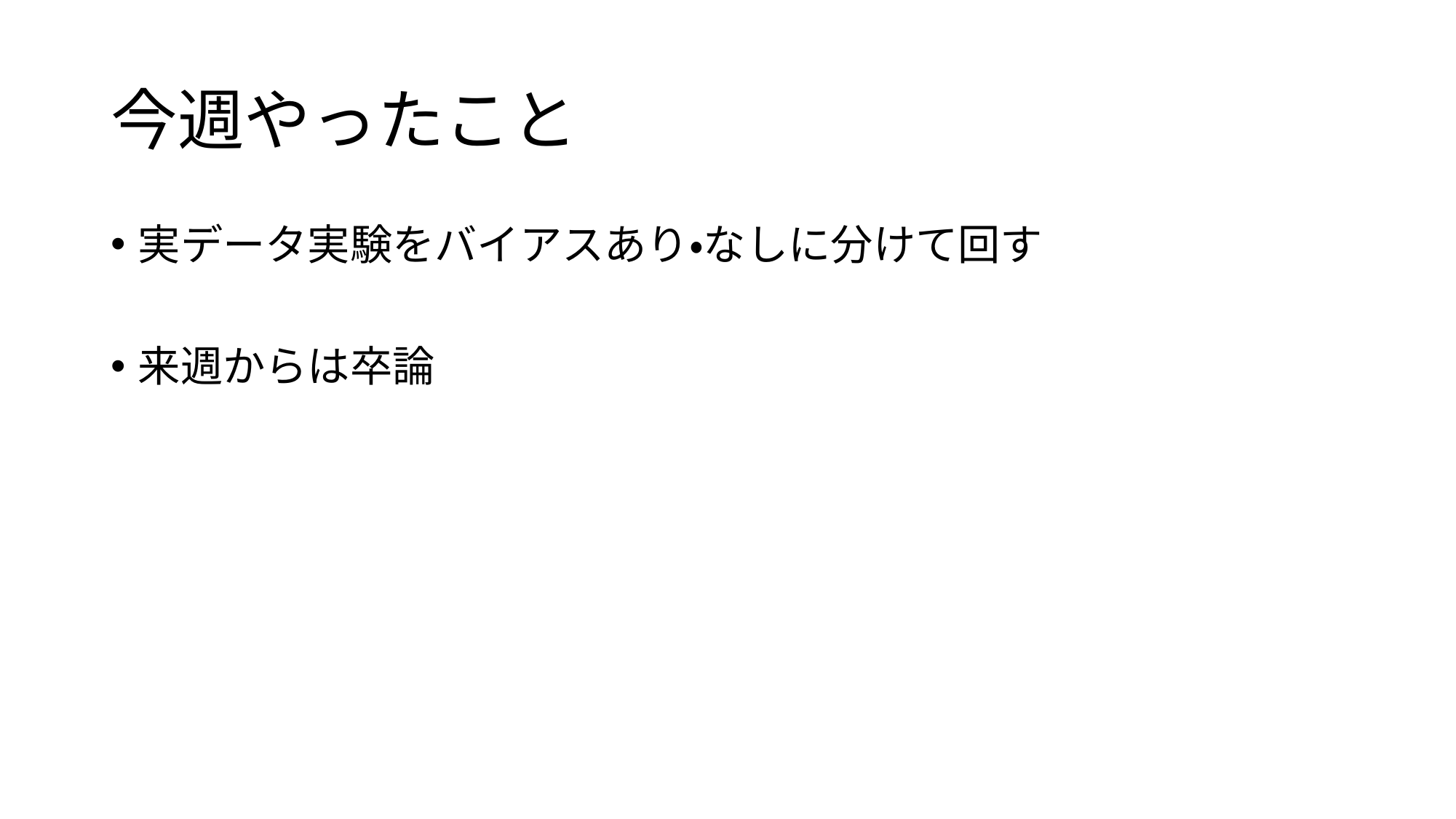

# 今週やったこと
実データ実験をバイアスあり・なしに分けて回す

来週からは卒論